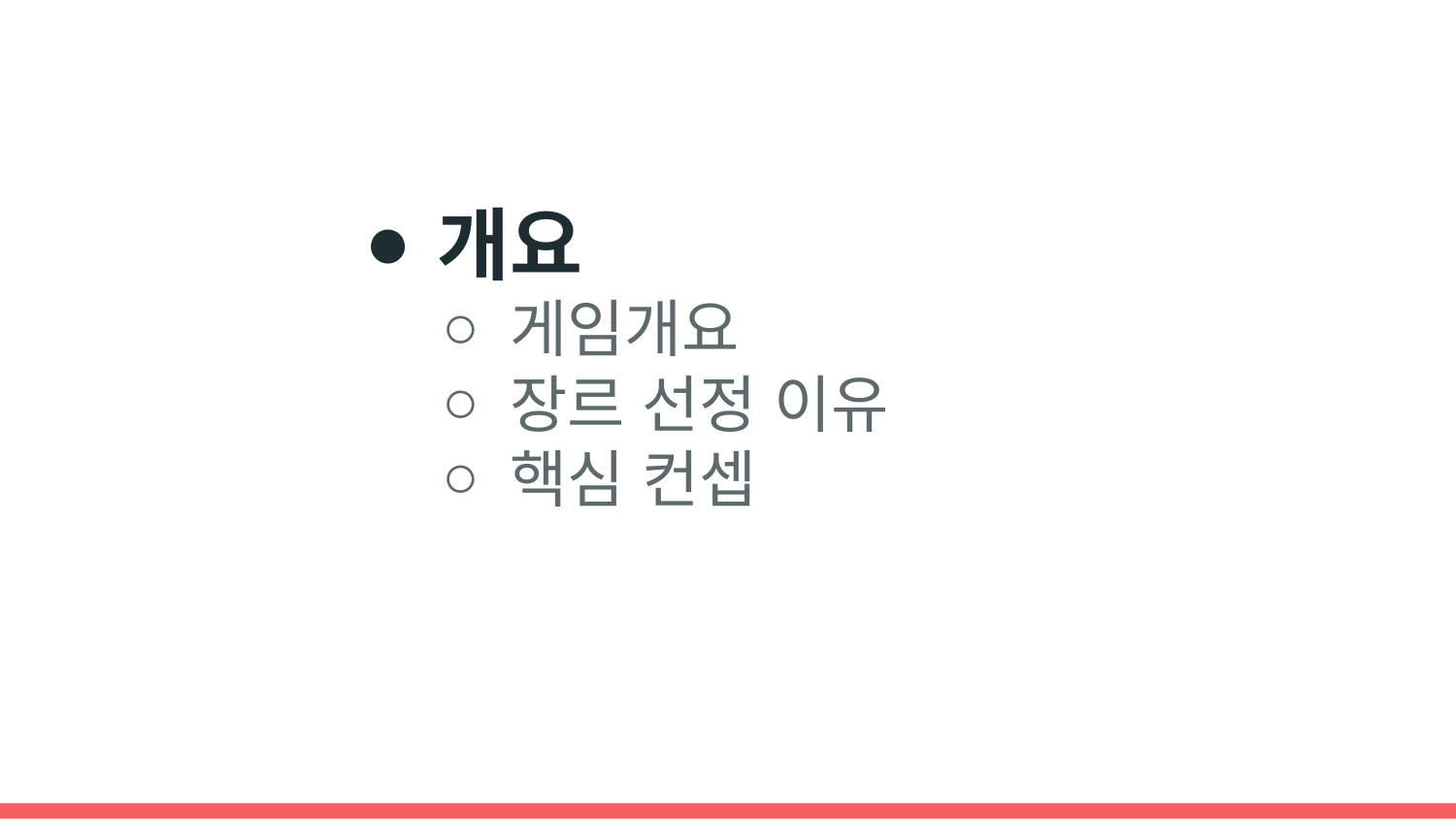

개요
게임개요
장르 선정 이유
핵심 컨셉